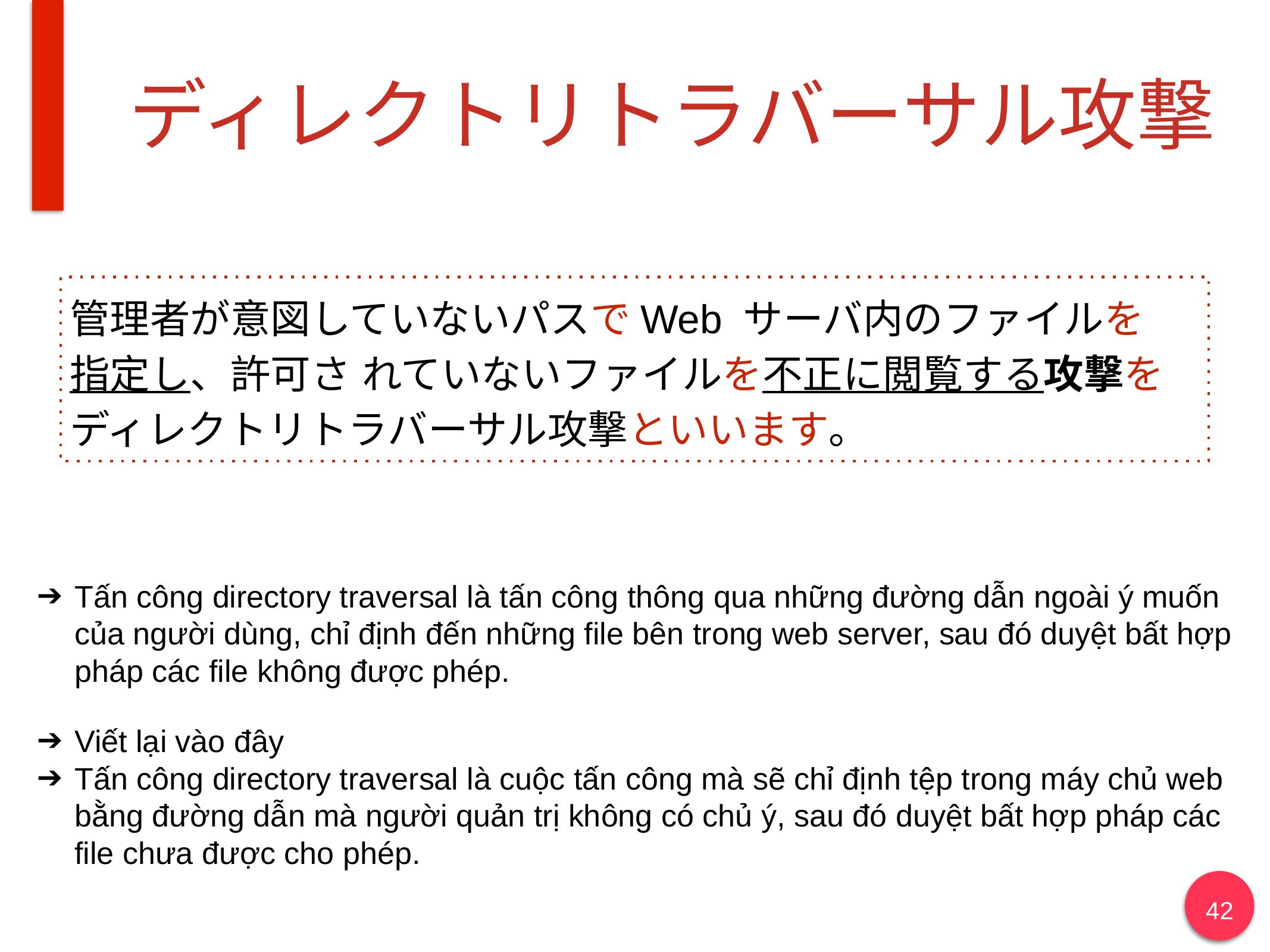

# ディレクトリトラバーサル攻撃
管理者が意図していないパスでWeb サーバ内のファイルを
指定し、許可さ れていないファイルを不正に閲覧する攻撃をディレクトリトラバーサル攻撃といいます。
Tấn công directory traversal là tấn công thông qua những đường dẫn ngoài ý muốn của người dùng, chỉ định đến những file bên trong web server, sau đó duyệt bất hợp pháp các file không được phép.
Viết lại vào đây
Tấn công directory traversal là cuộc tấn công mà sẽ chỉ định tệp trong máy chủ web bằng đường dẫn mà người quản trị không có chủ ý, sau đó duyệt bất hợp pháp các file chưa được cho phép.
42